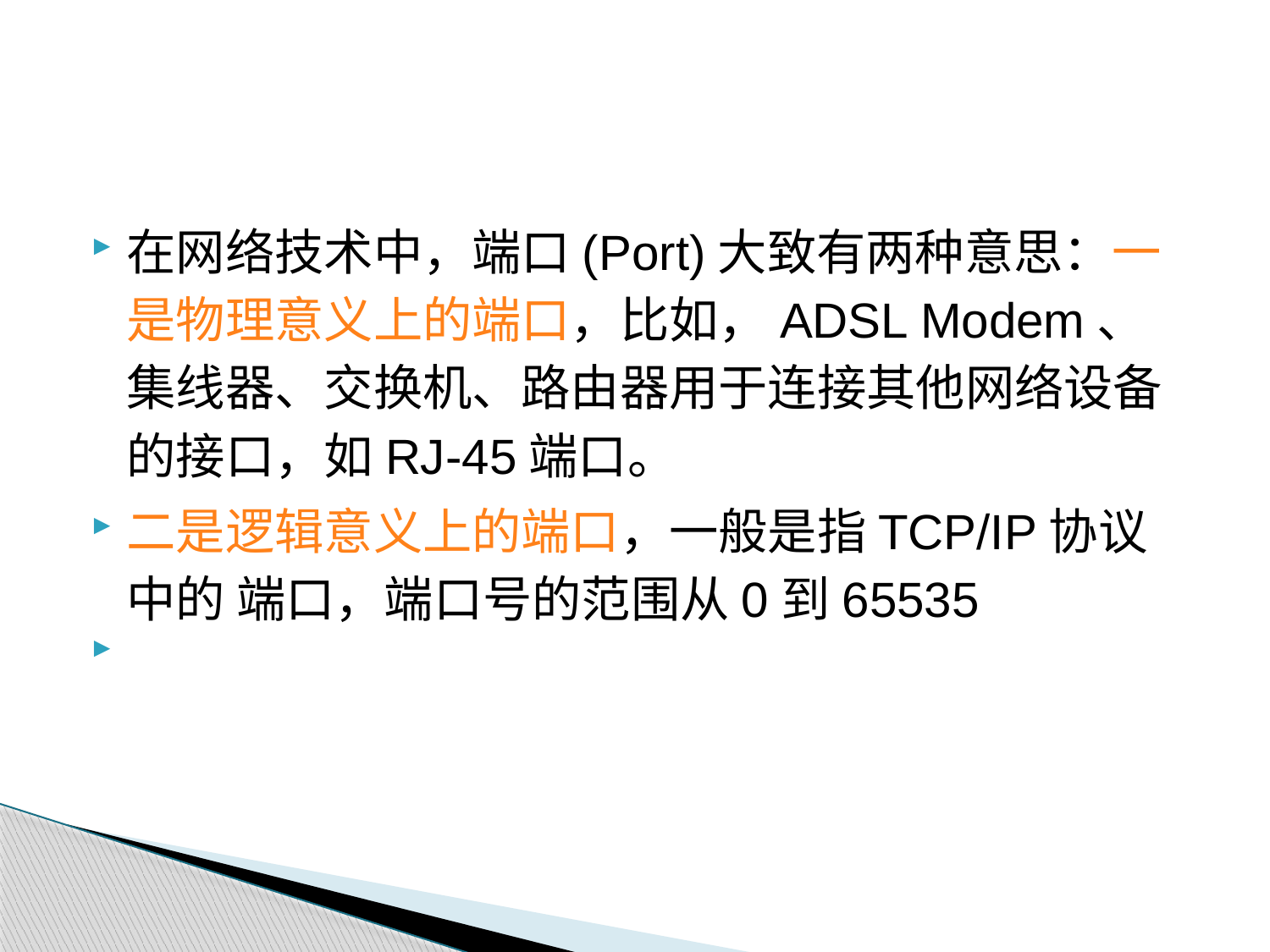

#
在网络技术中，端口(Port)大致有两种意思：一是物理意义上的端口，比如，ADSL Modem、集线器、交换机、路由器用于连接其他网络设备的接口，如RJ-45端口。
二是逻辑意义上的端口，一般是指TCP/IP协议中的 端口，端口号的范围从0到65535

103